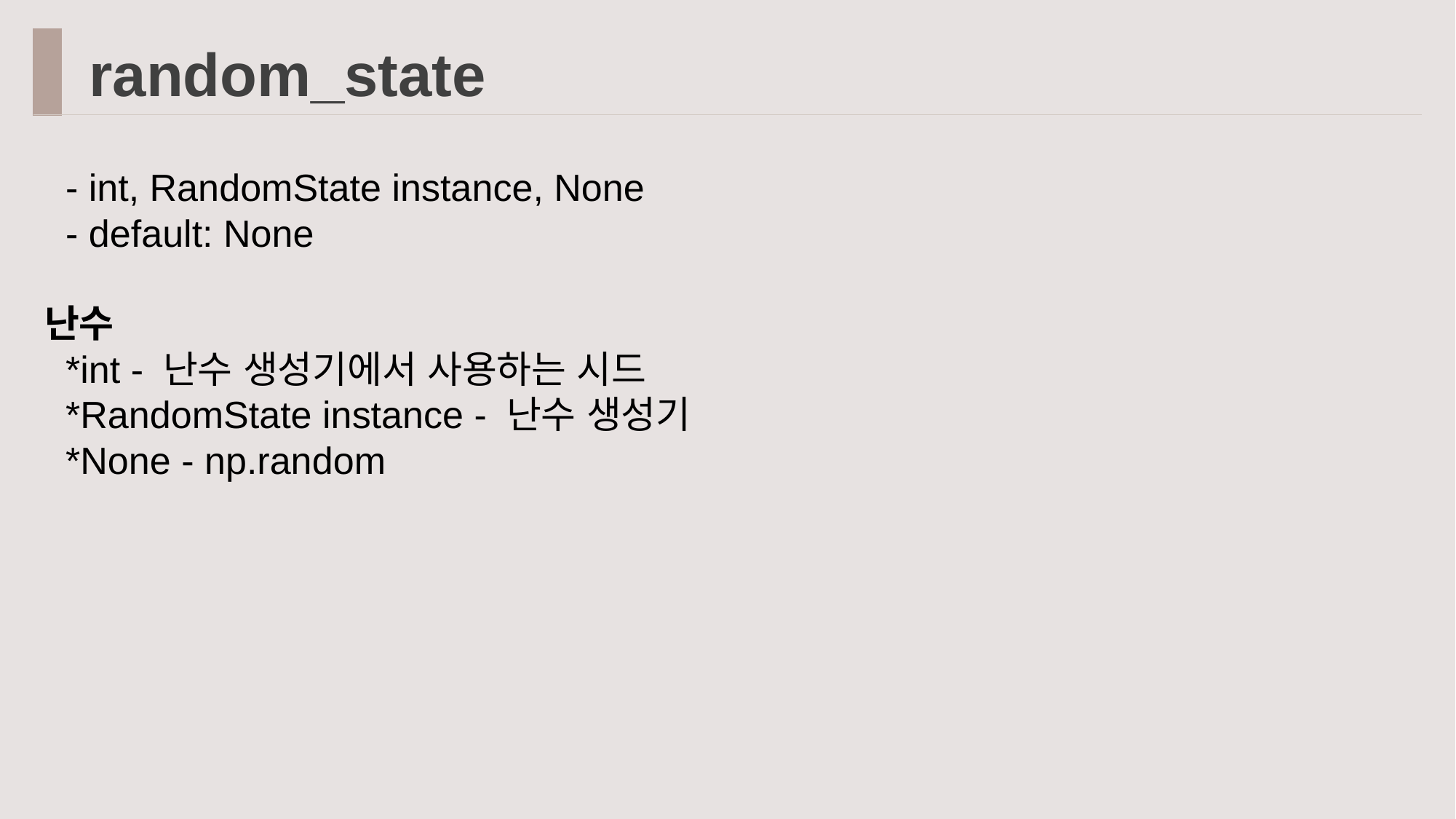

random_state
  - int, RandomState instance, None
  - default: None

난수
  *int - 난수 생성기에서 사용하는 시드
  *RandomState instance - 난수 생성기
  *None - np.random